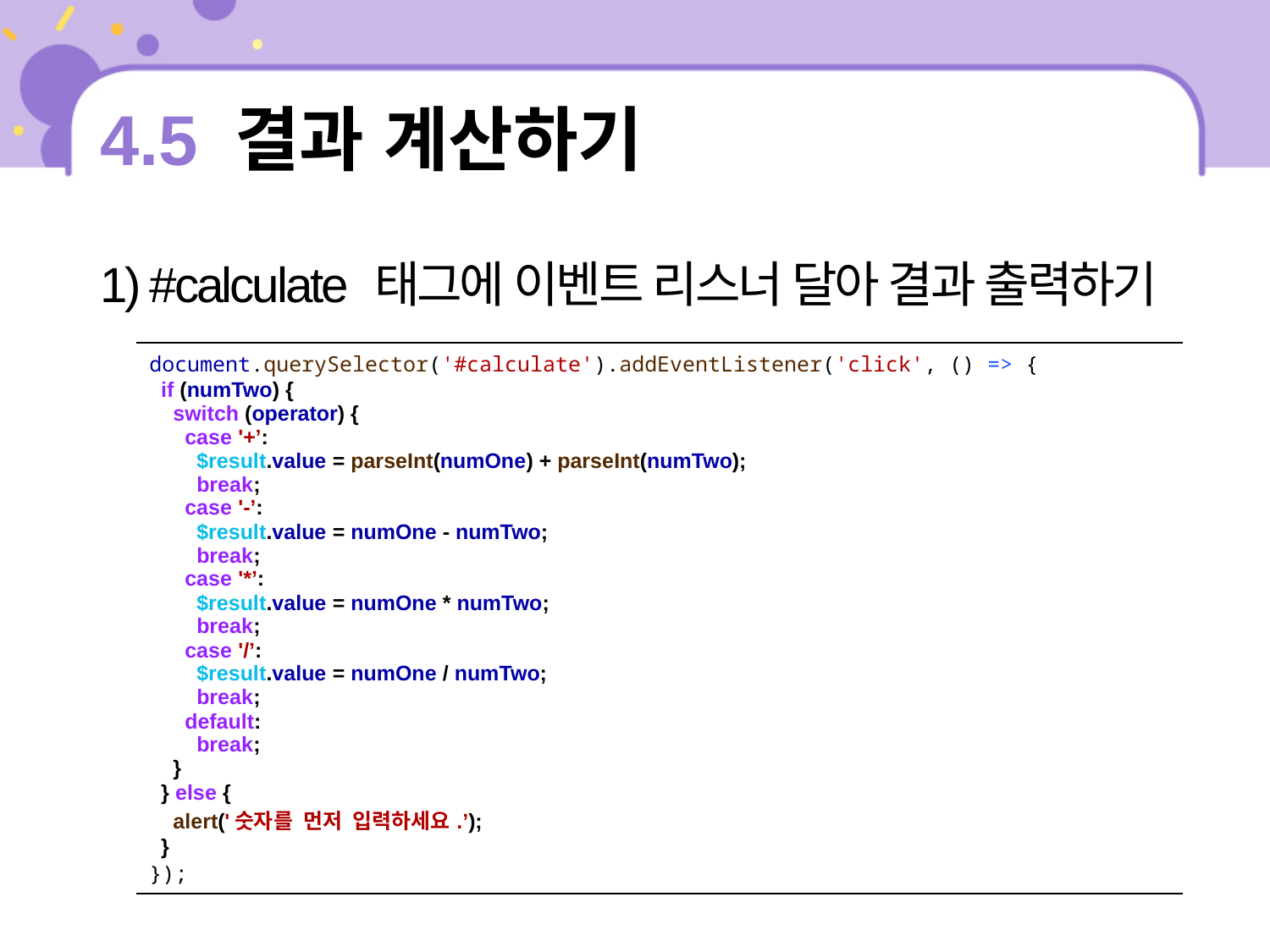

# 4.5 결과 계산하기
1) #calculate 태그에 이벤트 리스너 달아 결과 출력하기

| document.querySelector('#calculate').addEventListener('click', () => { if (numTwo) { switch (operator) { case '+’: $result.value = parseInt(numOne) + parseInt(numTwo); break; case '-’: $result.value = numOne - numTwo; break; case '\*’: $result.value = numOne \* numTwo; break; case '/’: $result.value = numOne / numTwo; break; default: break; } } else { alert('숫자를 먼저 입력하세요.’); } }); |
| --- |